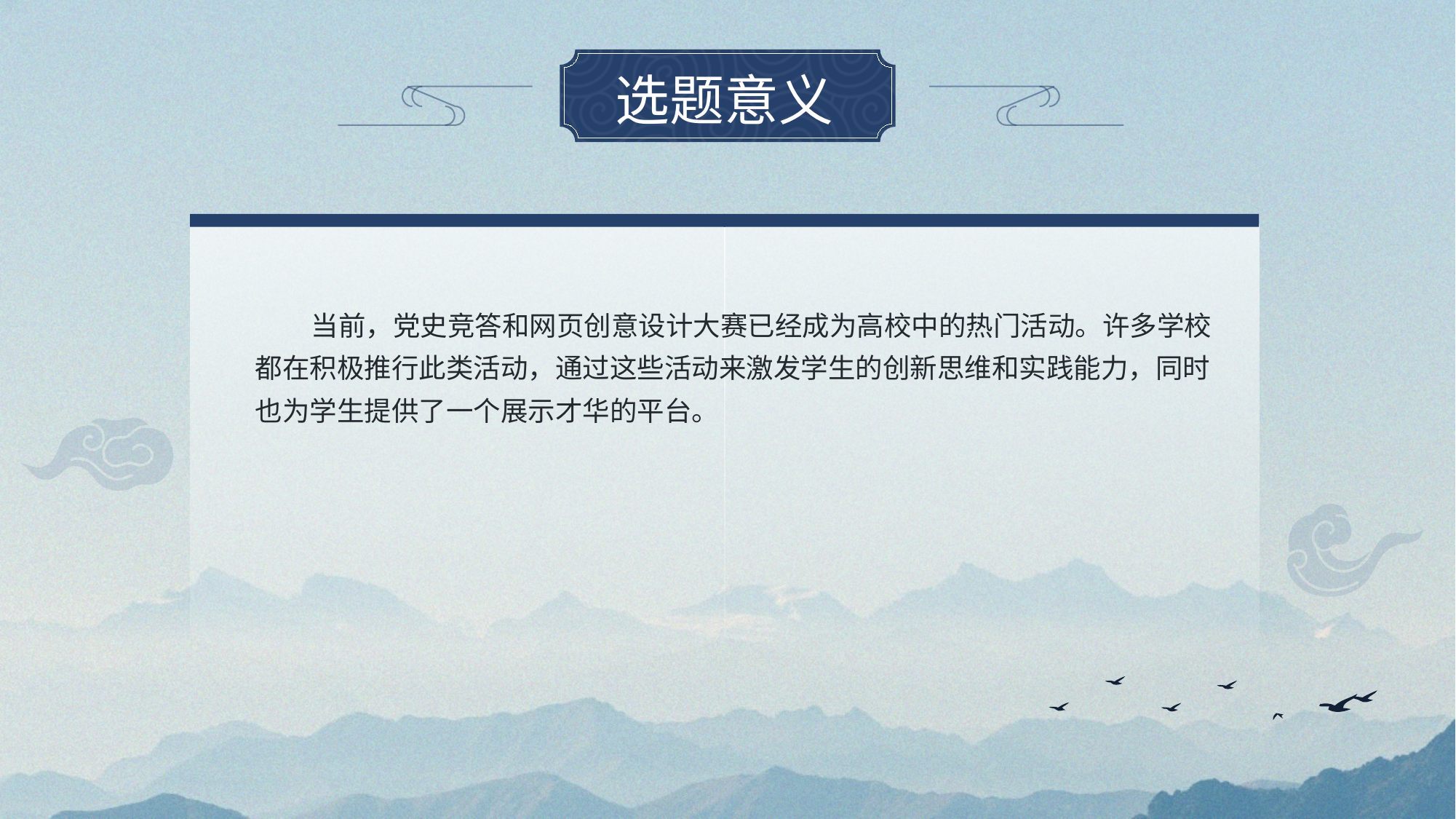

# 选题意义

        当前，党史竞答和网页创意设计大赛已经成为高校中的热门活动。许多学校都在积极推行此类活动，通过这些活动来激发学生的创新思维和实践能力，同时也为学生提供了一个展示才华的平台。